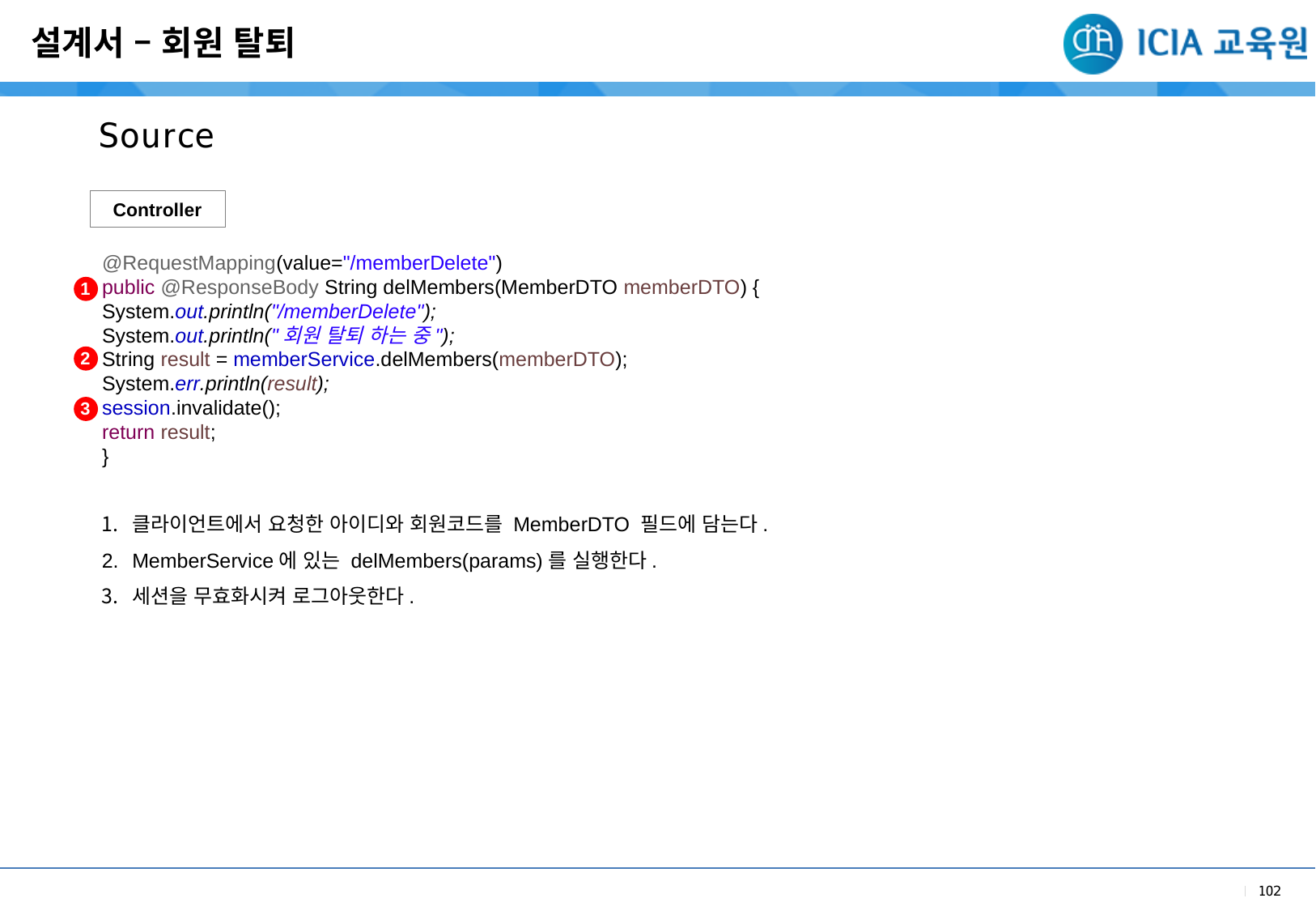

설계서 – 회원 탈퇴
Source
Controller
@RequestMapping(value="/memberDelete")
public @ResponseBody String delMembers(MemberDTO memberDTO) {
System.out.println("/memberDelete");
System.out.println("회원 탈퇴 하는 중");
String result = memberService.delMembers(memberDTO);
System.err.println(result);
session.invalidate();
return result;
}
1

2

3

클라이언트에서 요청한 아이디와 회원코드를 MemberDTO 필드에 담는다.
MemberService에 있는 delMembers(params)를 실행한다.
세션을 무효화시켜 로그아웃한다.